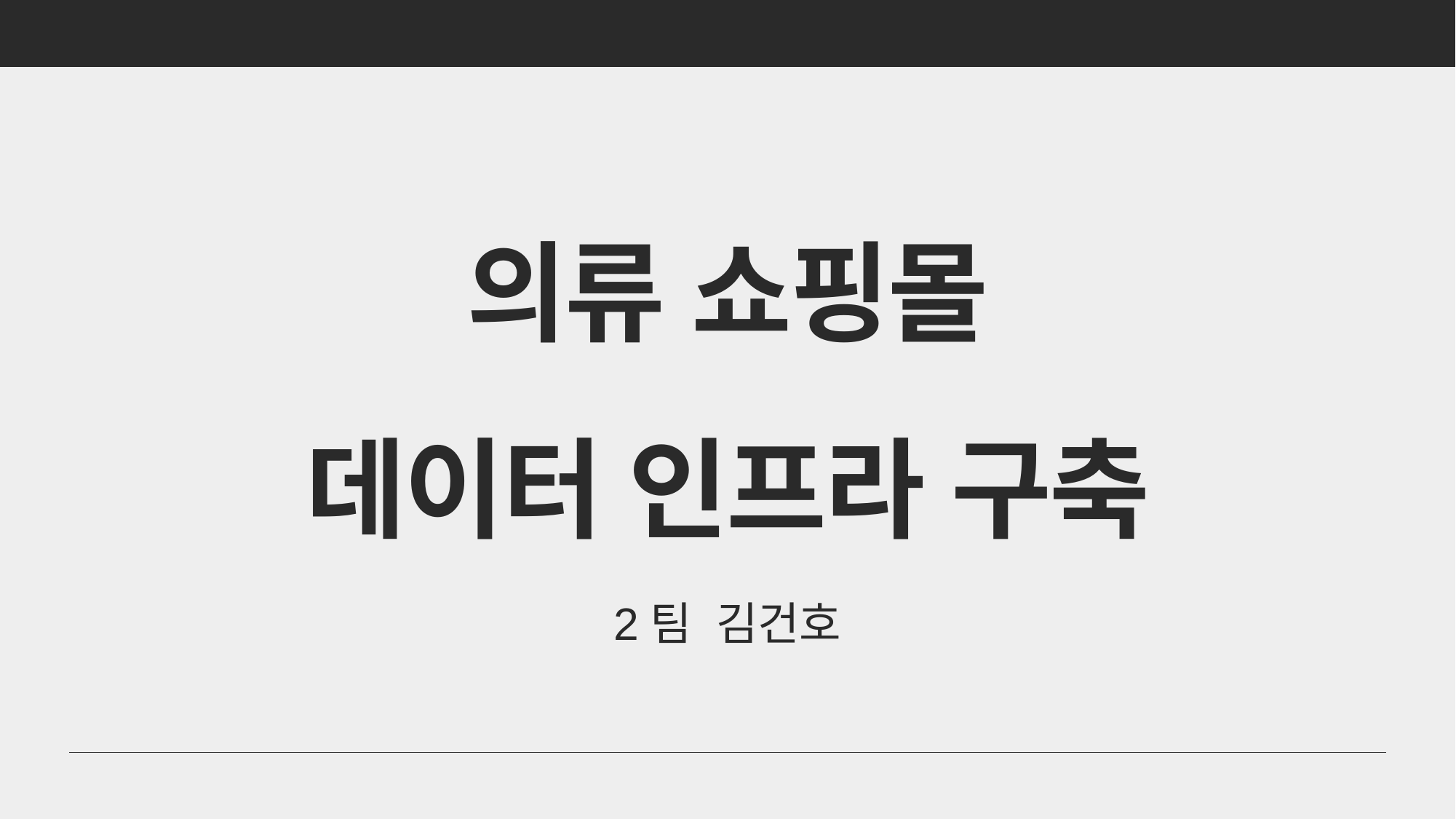

의류 쇼핑몰
데이터 인프라 구축
2팀  김건호